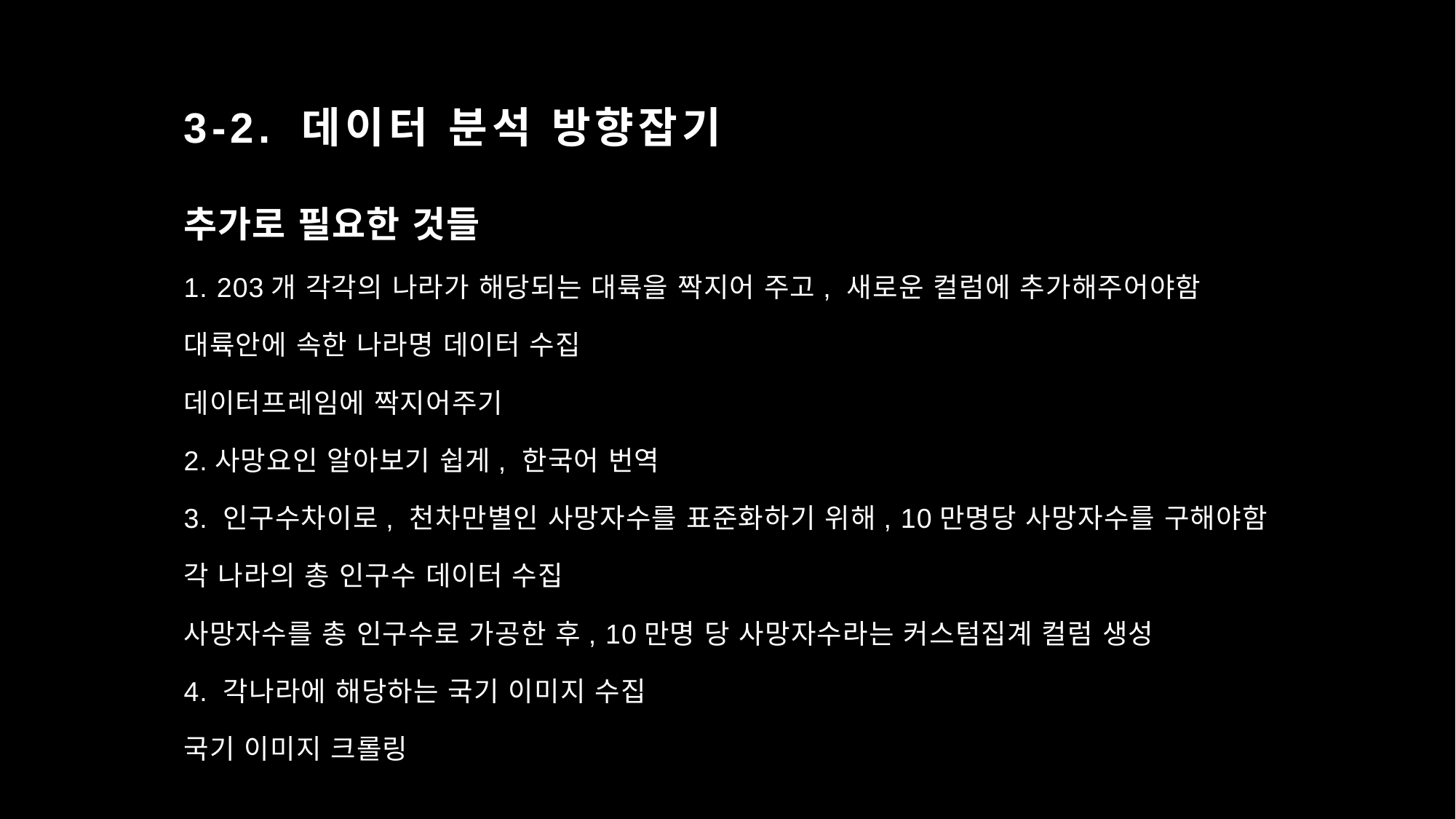

# 3-2. 데이터 분석 방향잡기
추가로 필요한 것들
1. 203개 각각의 나라가 해당되는 대륙을 짝지어 주고, 새로운 컬럼에 추가해주어야함
대륙안에 속한 나라명 데이터 수집
데이터프레임에 짝지어주기
2.사망요인 알아보기 쉽게, 한국어 번역
3. 인구수차이로, 천차만별인 사망자수를 표준화하기 위해, 10만명당 사망자수를 구해야함
각 나라의 총 인구수 데이터 수집
사망자수를 총 인구수로 가공한 후, 10만명 당 사망자수라는 커스텀집계 컬럼 생성
4. 각나라에 해당하는 국기 이미지 수집
국기 이미지 크롤링